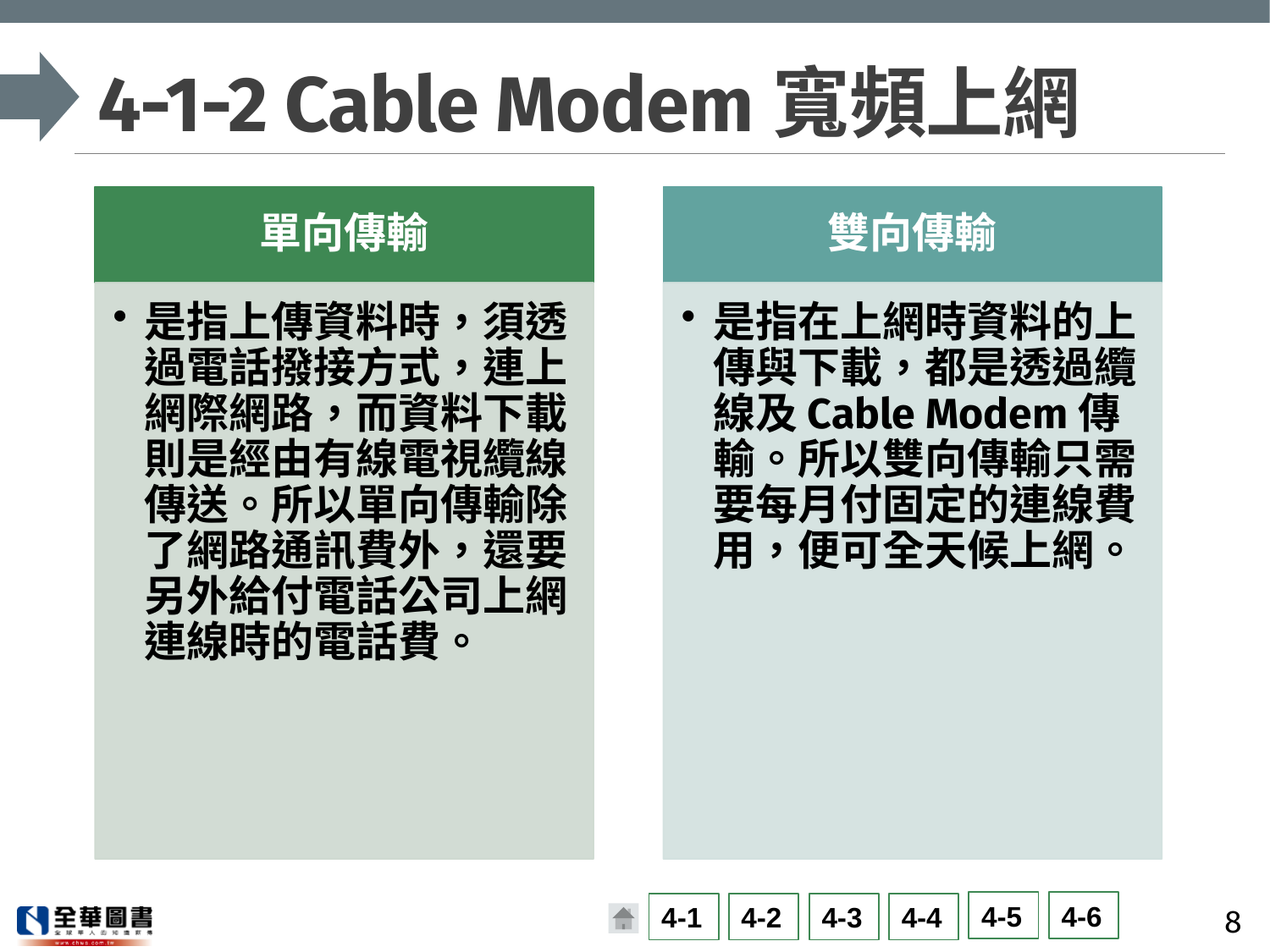

# 4-1-2 Cable Modem寬頻上網
單向傳輸
是指上傳資料時，須透過電話撥接方式，連上網際網路，而資料下載則是經由有線電視纜線傳送。所以單向傳輸除了網路通訊費外，還要另外給付電話公司上網連線時的電話費。
雙向傳輸
是指在上網時資料的上傳與下載，都是透過纜線及Cable Modem傳輸。所以雙向傳輸只需要每月付固定的連線費用，便可全天候上網。
8